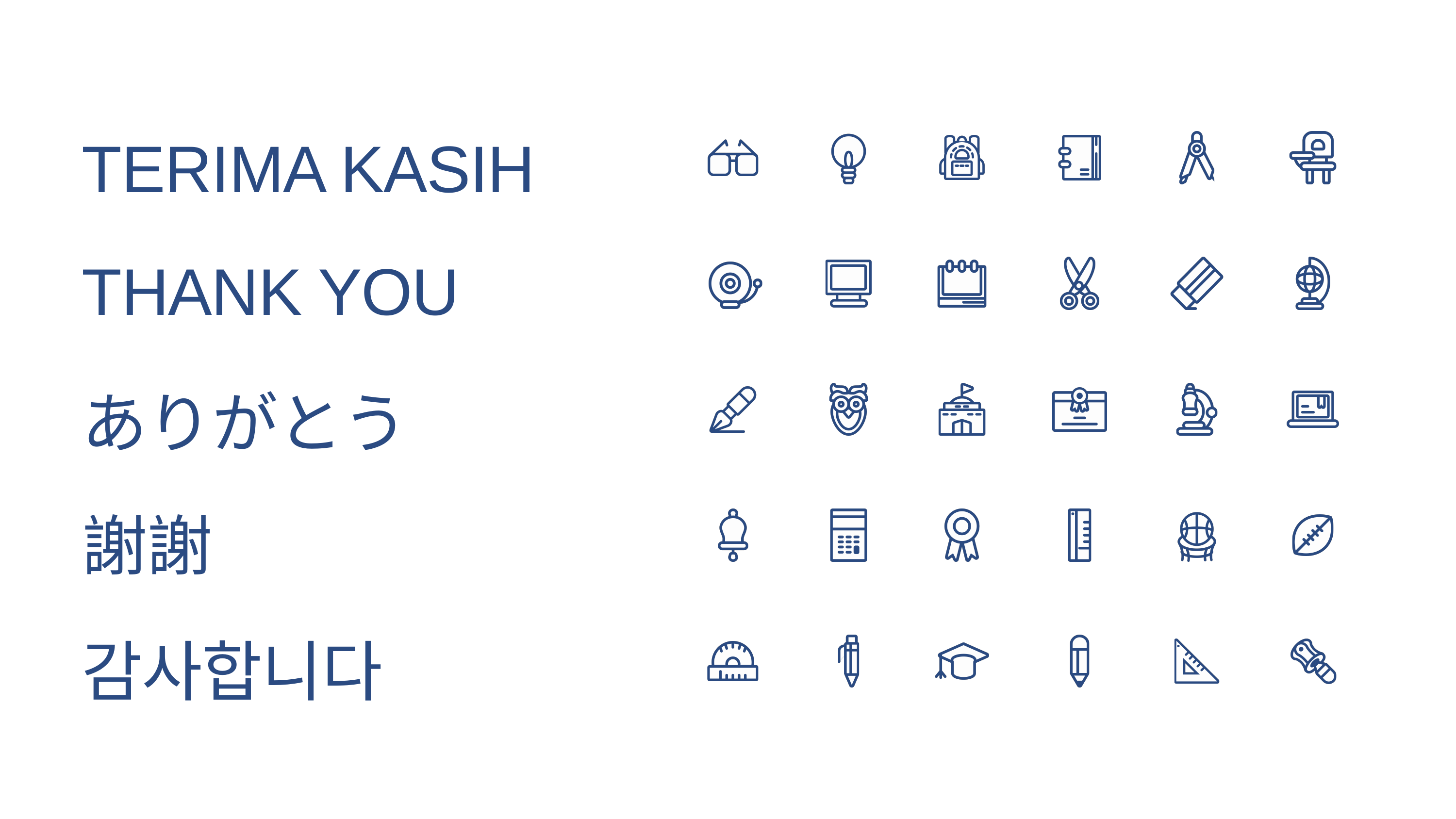

TERIMA KASIH

THANK YOU

ありがとう

謝謝

감사합니다